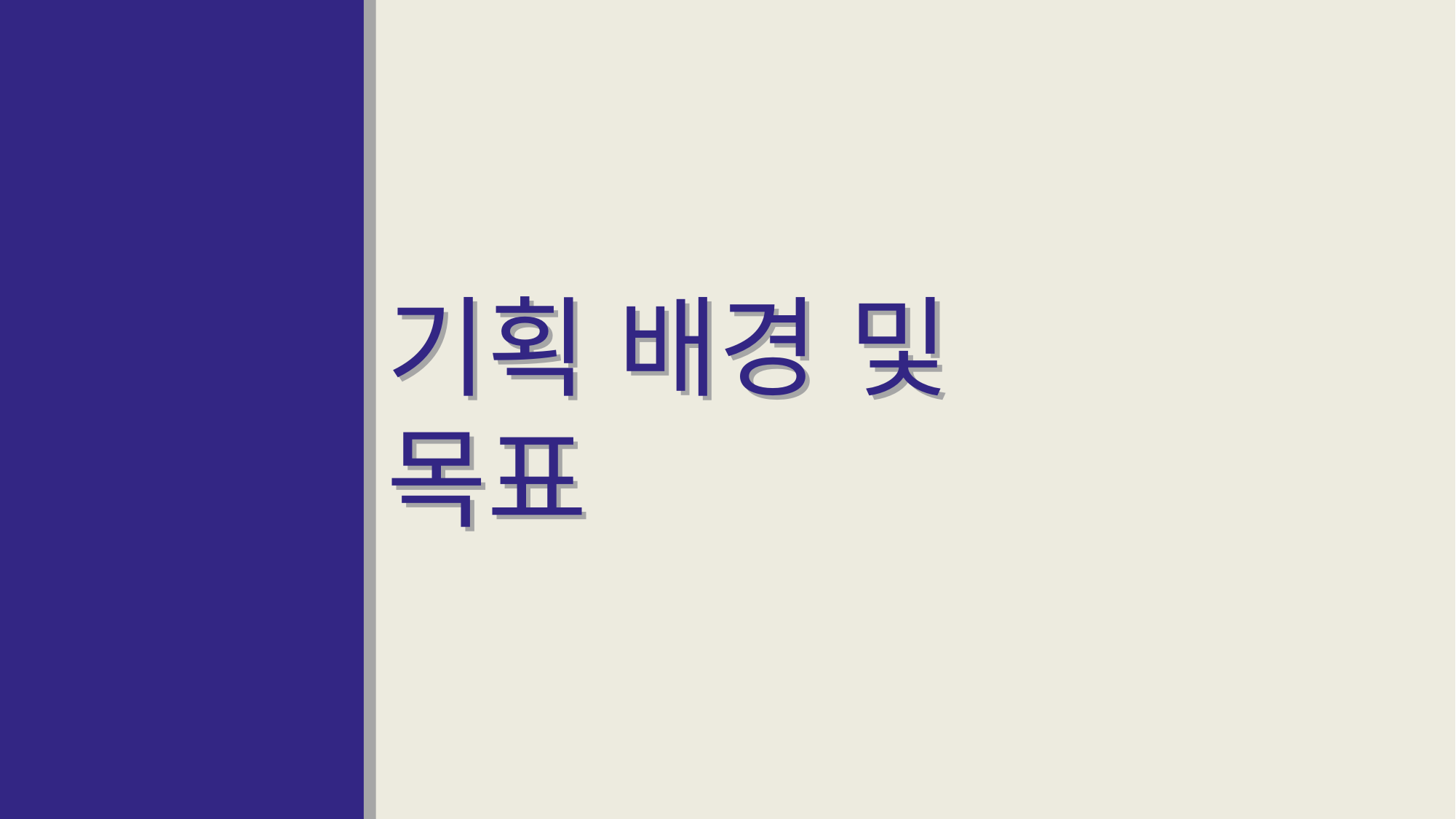

기획 배경 및 목표
기획 배경 및 목표